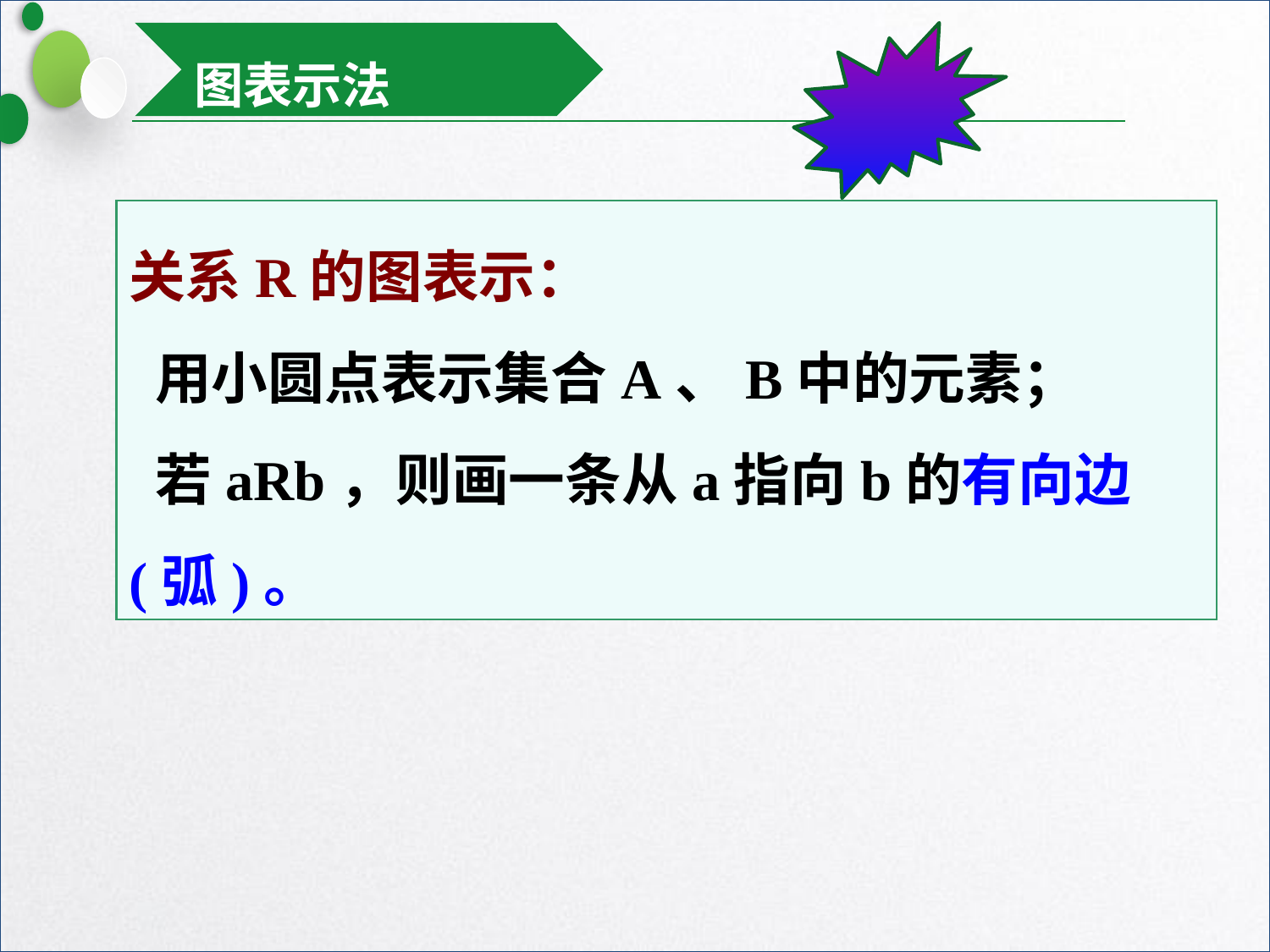

图表示法

关系R的图表示：
 用小圆点表示集合A、B中的元素；
 若aRb，则画一条从a指向b的有向边(弧)。